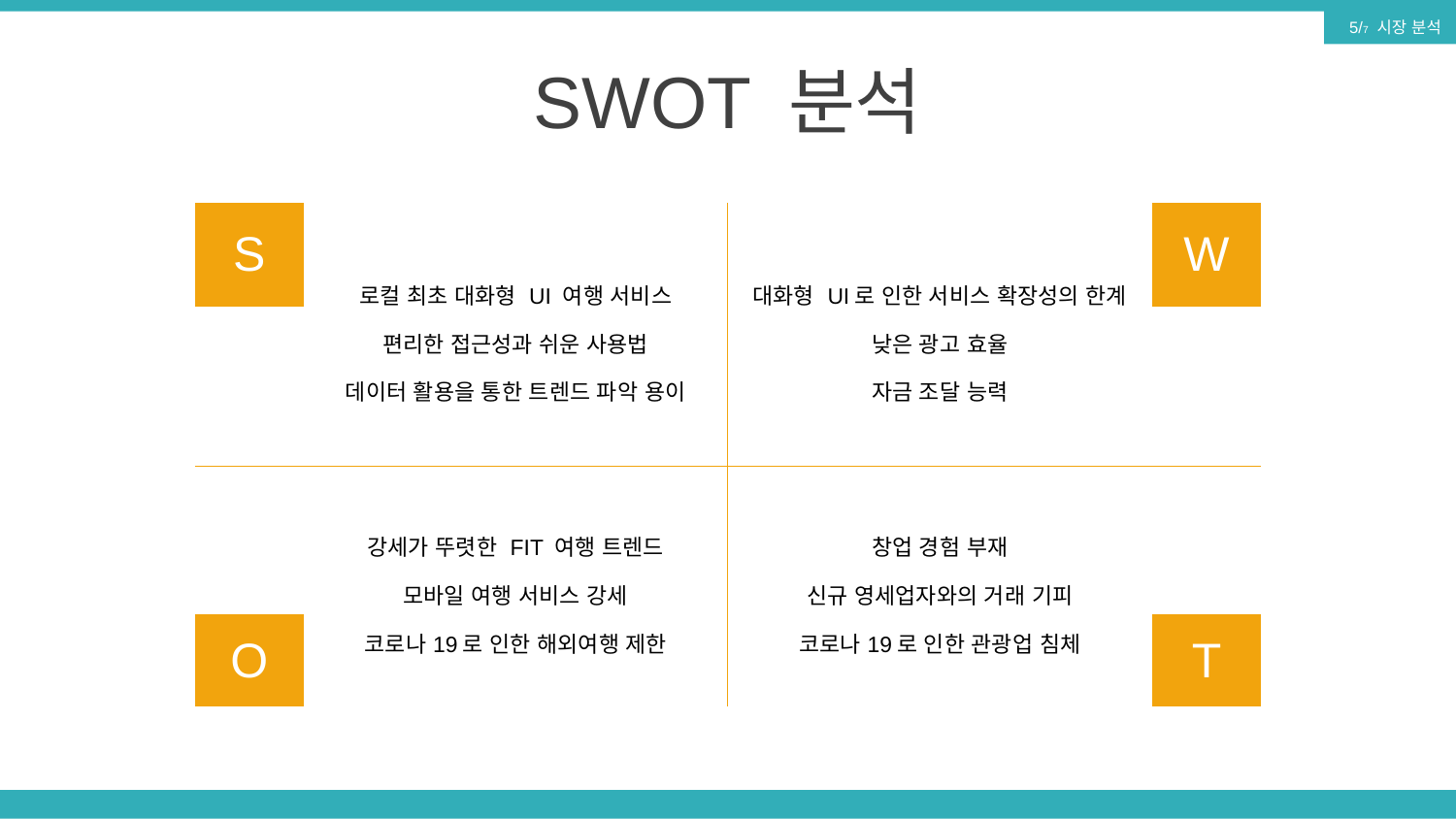

5/7 시장 분석
SWOT 분석
| S | 로컬 최초 대화형 UI 여행 서비스 편리한 접근성과 쉬운 사용법 데이터 활용을 통한 트렌드 파악 용이 | 대화형 UI로 인한 서비스 확장성의 한계 낮은 광고 효율 자금 조달 능력 | W |
| --- | --- | --- | --- |
|  |  |  |  |
|  | 강세가 뚜렷한 FIT 여행 트렌드 모바일 여행 서비스 강세 코로나19로 인한 해외여행 제한 | 창업 경험 부재 신규 영세업자와의 거래 기피 코로나19로 인한 관광업 침체 |  |
| O |  |  | T |